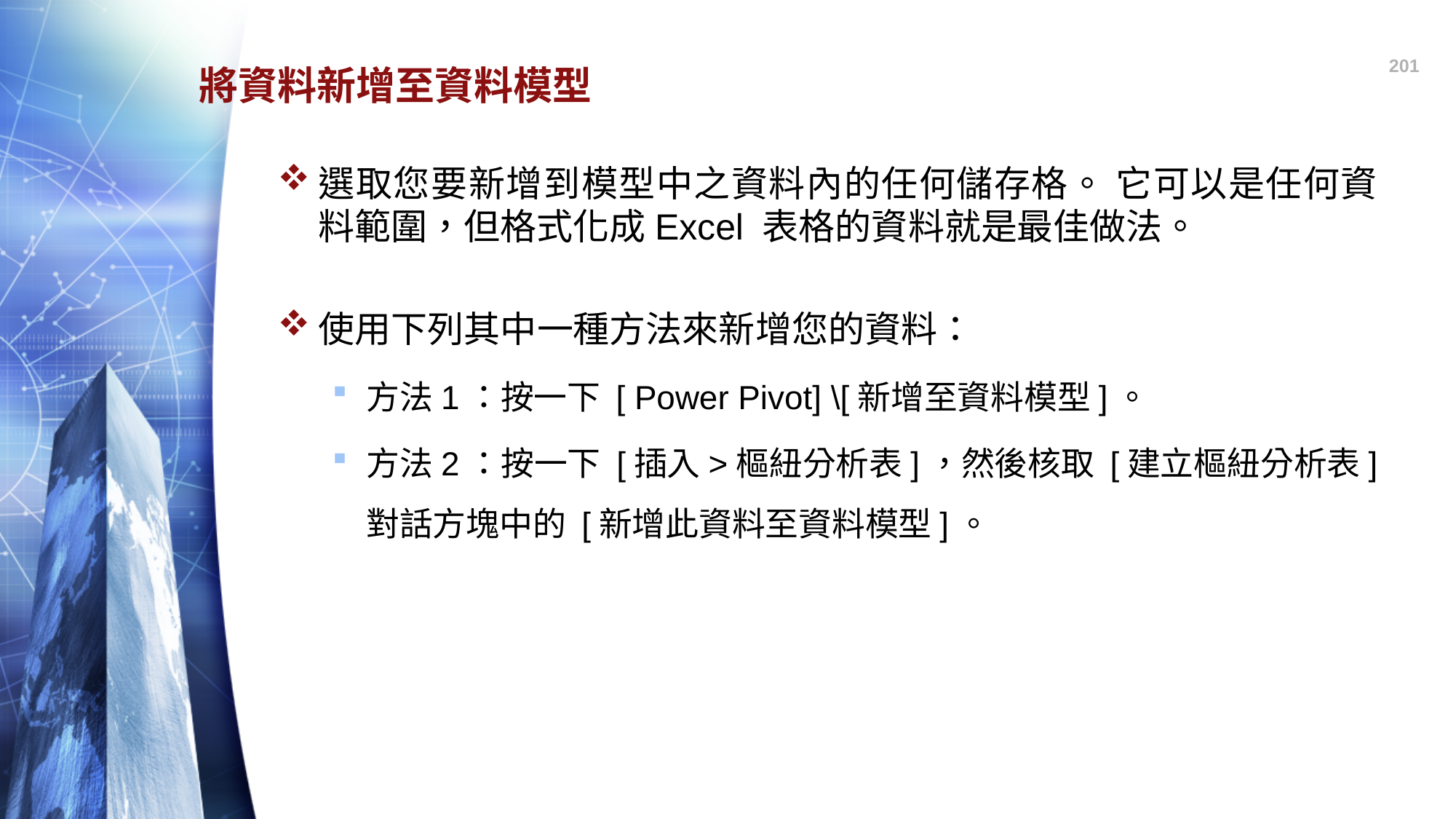

201
# 將資料新增至資料模型
選取您要新增到模型中之資料內的任何儲存格。 它可以是任何資料範圍，但格式化成Excel 表格的資料就是最佳做法。

使用下列其中一種方法來新增您的資料：
方法1：按一下 [ Power Pivot] \[新增至資料模型]。
方法2：按一下 [插入>樞紐分析表]，然後核取 [建立樞紐分析表] 對話方塊中的 [新增此資料至資料模型]。